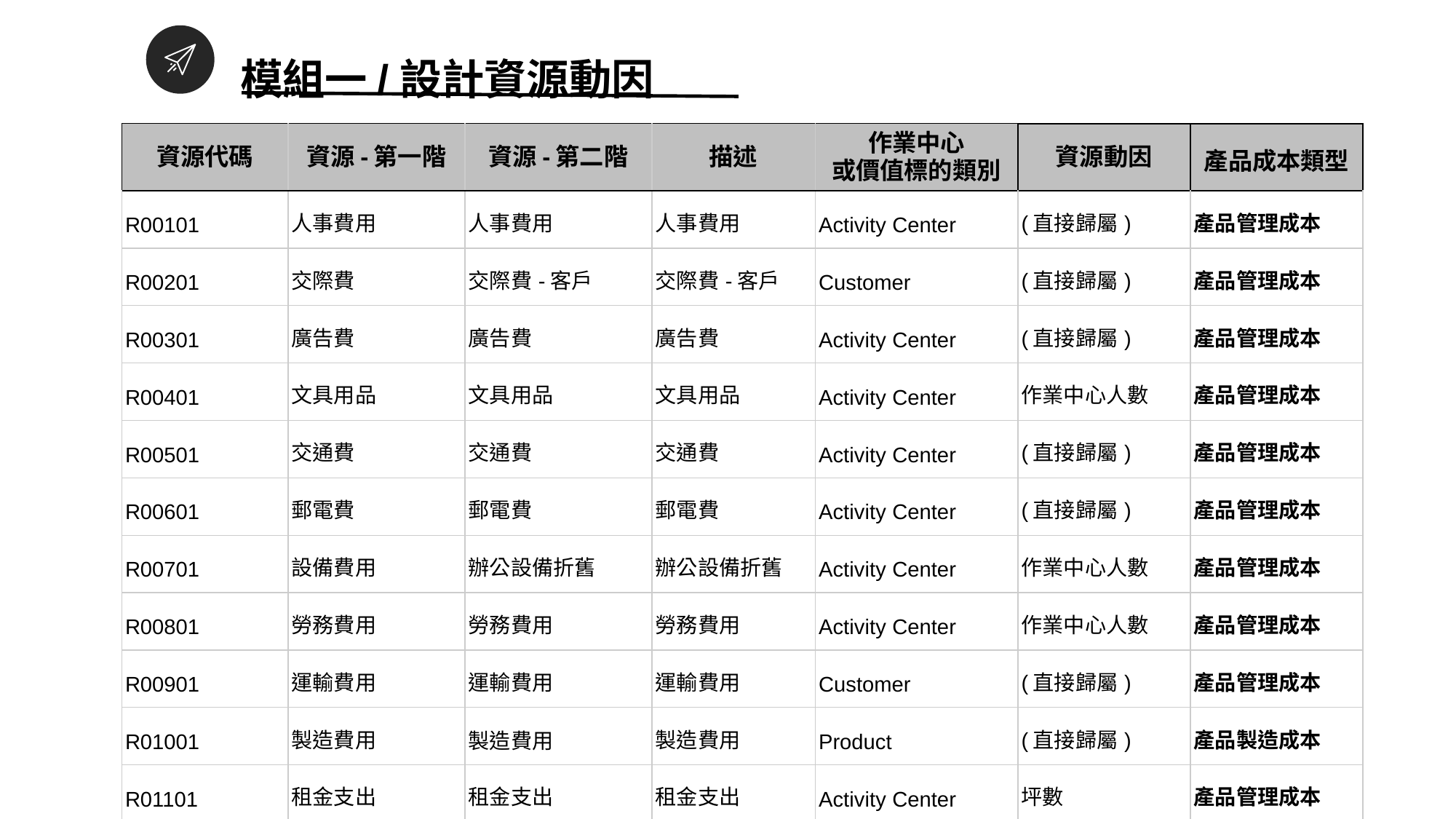

模組一/設計資源動因

| 資源代碼 | 資源-第一階 | 資源-第二階 | 描述 | 作業中心 或價值標的類別 | 資源動因 | 產品成本類型 |
| --- | --- | --- | --- | --- | --- | --- |
| R00101 | 人事費用 | 人事費用 | 人事費用 | Activity Center | (直接歸屬) | 產品管理成本 |
| R00201 | 交際費 | 交際費-客戶 | 交際費-客戶 | Customer | (直接歸屬) | 產品管理成本 |
| R00301 | 廣告費 | 廣告費 | 廣告費 | Activity Center | (直接歸屬) | 產品管理成本 |
| R00401 | 文具用品 | 文具用品 | 文具用品 | Activity Center | 作業中心人數 | 產品管理成本 |
| R00501 | 交通費 | 交通費 | 交通費 | Activity Center | (直接歸屬) | 產品管理成本 |
| R00601 | 郵電費 | 郵電費 | 郵電費 | Activity Center | (直接歸屬) | 產品管理成本 |
| R00701 | 設備費用 | 辦公設備折舊 | 辦公設備折舊 | Activity Center | 作業中心人數 | 產品管理成本 |
| R00801 | 勞務費用 | 勞務費用 | 勞務費用 | Activity Center | 作業中心人數 | 產品管理成本 |
| R00901 | 運輸費用 | 運輸費用 | 運輸費用 | Customer | (直接歸屬) | 產品管理成本 |
| R01001 | 製造費用 | 製造費用 | 製造費用 | Product | (直接歸屬) | 產品製造成本 |
| R01101 | 租金支出 | 租金支出 | 租金支出 | Activity Center | 坪數 | 產品管理成本 |
| R01201 | 網站攤銷費用 | 網站攤銷費用 | 網站攤銷費用 | Activity Center | (直接歸屬) | 產品管理成本 |